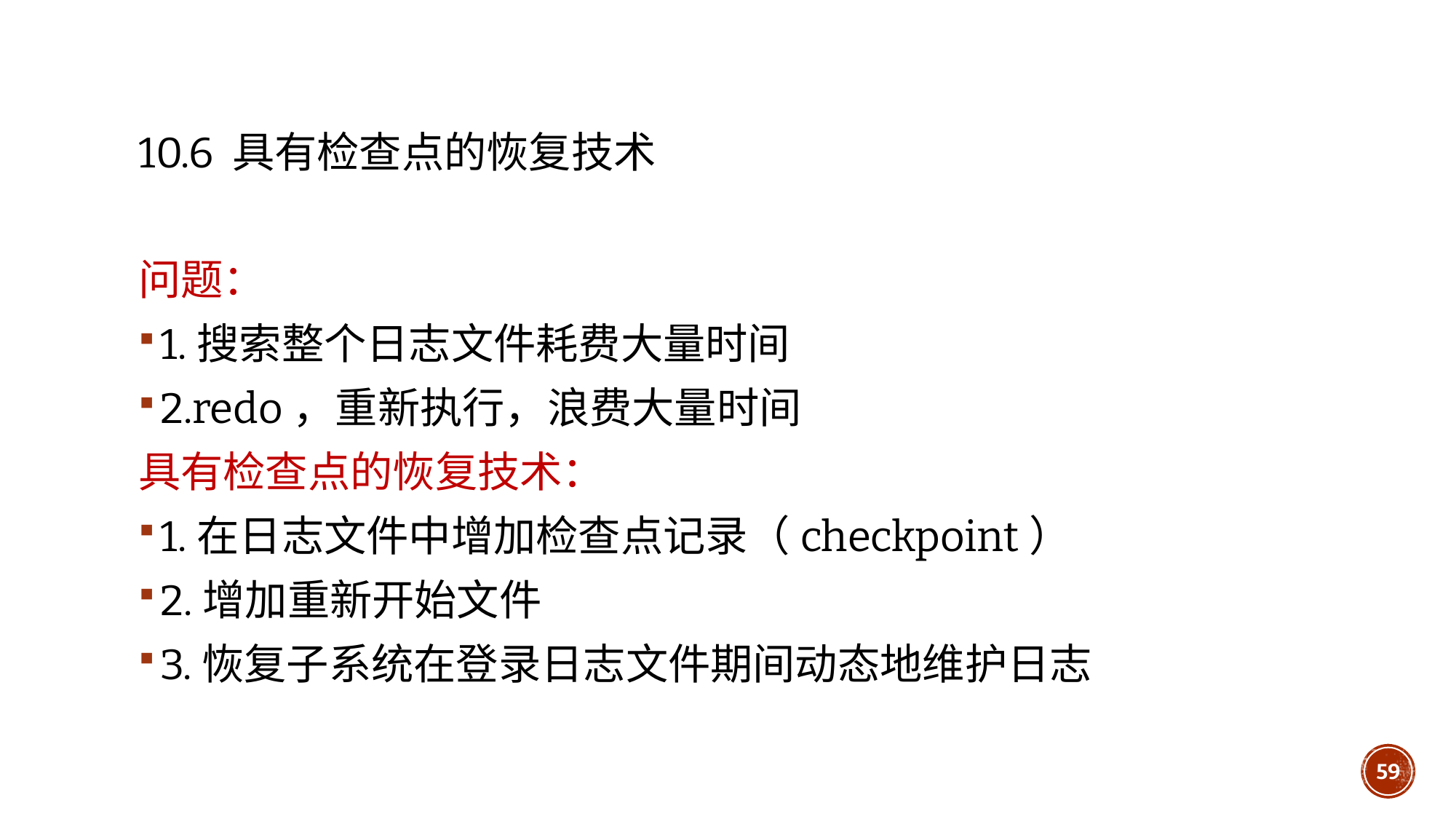

# 10.6 具有检查点的恢复技术
问题：
1.搜索整个日志文件耗费大量时间
2.redo，重新执行，浪费大量时间
具有检查点的恢复技术：
1.在日志文件中增加检查点记录（checkpoint）
2.增加重新开始文件
3.恢复子系统在登录日志文件期间动态地维护日志
59